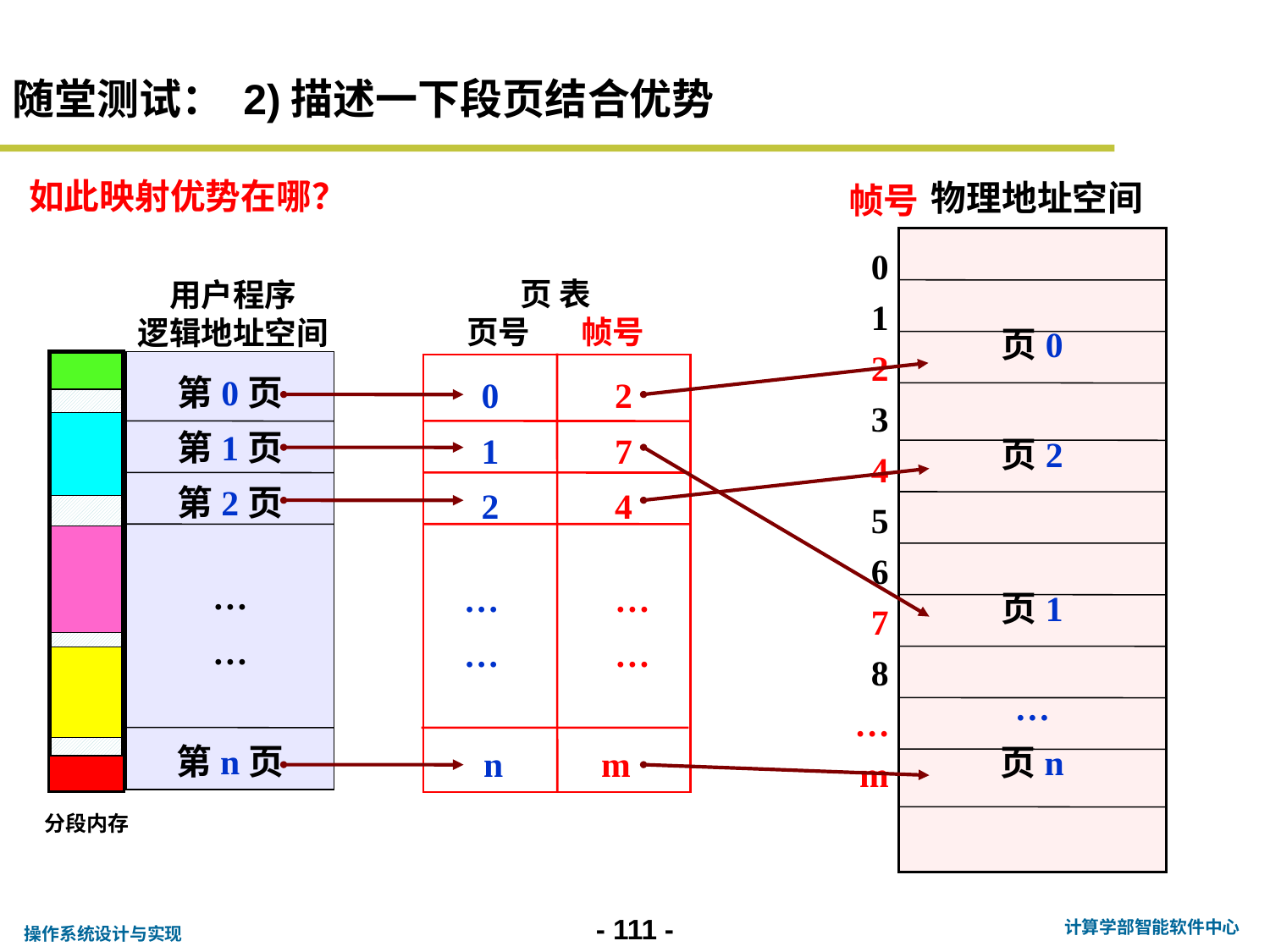

随堂测试： 2)描述一下段页结合优势

如此映射优势在哪？
物理地址空间
帧号

页0

页2

页1

…
页n
0
1
2
3
4
5
6
7
8
…
m
页 表
页号       帧号
用户程序
逻辑地址空间

第0页
第1页
第2页

…
…

第n页

0             2
1             7
2             4

…             …
…             …

n           m

分段内存